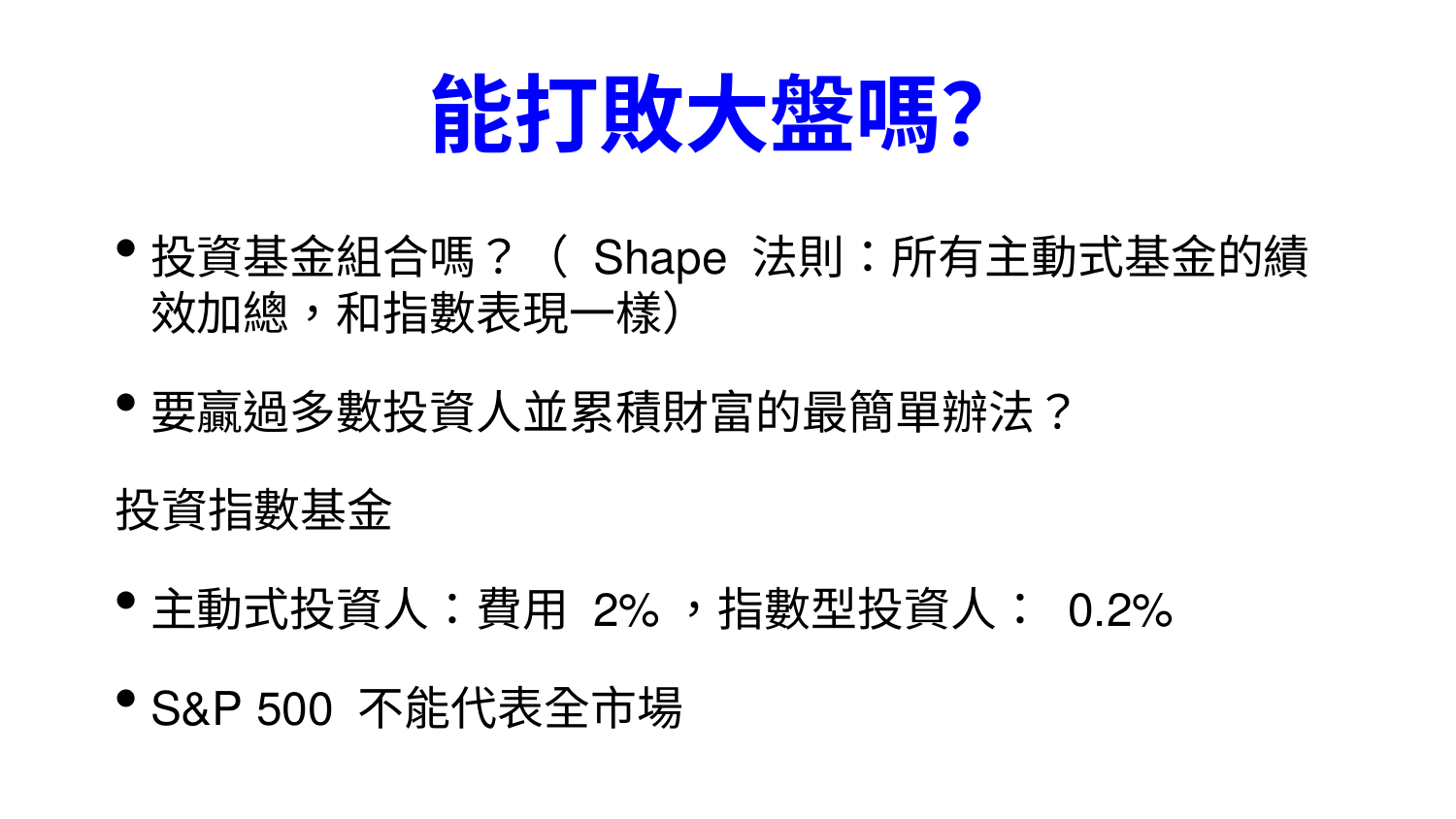

# 能打敗大盤嗎？
投資基金組合嗎？（ Shape 法則：所有主動式基金的績效加總，和指數表現一樣）
要贏過多數投資人並累積財富的最簡單辦法？
投資指數基金
主動式投資人：費用 2%，指數型投資人： 0.2%
S&P 500 不能代表全市場